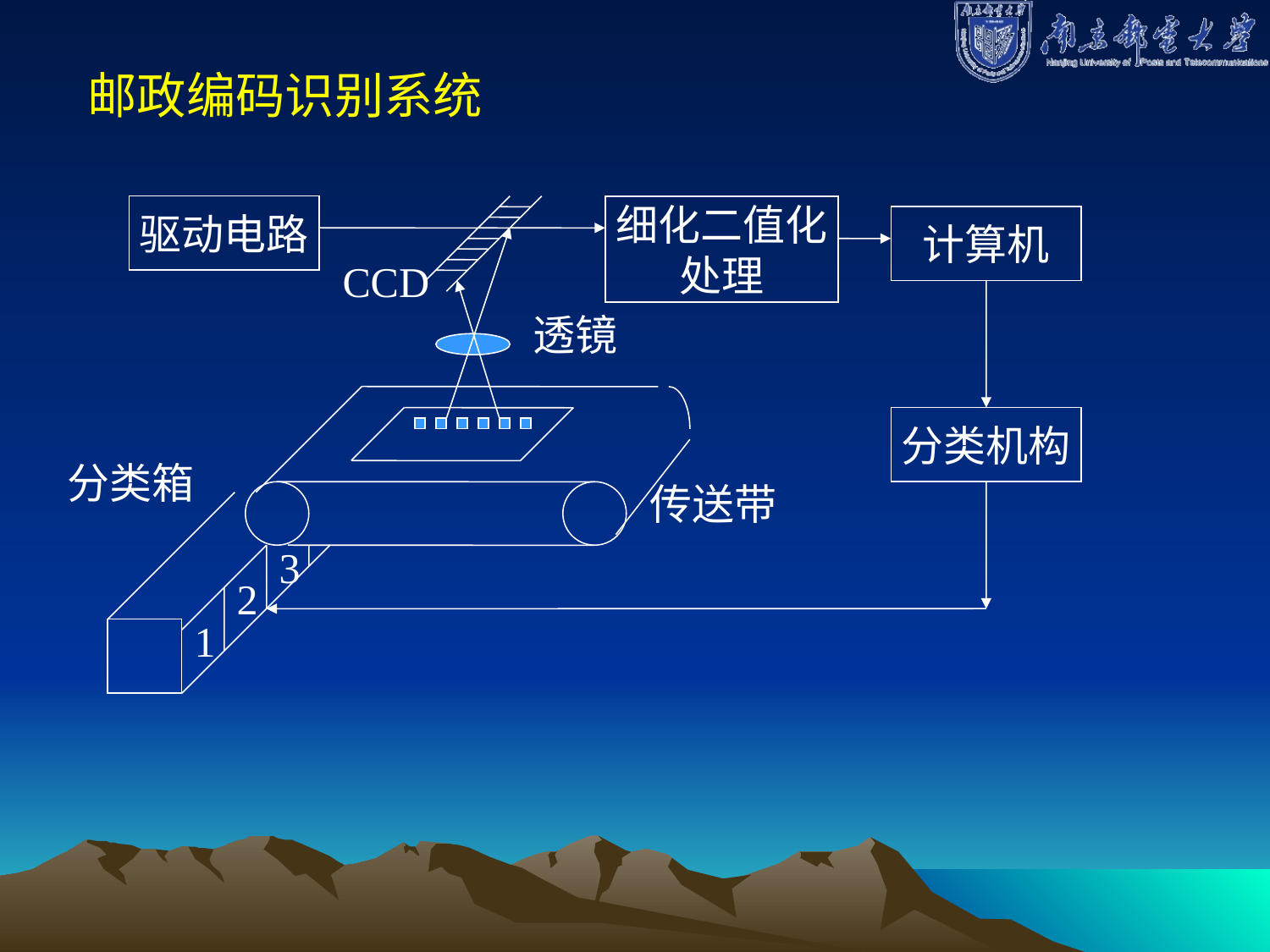

邮政编码识别系统
驱动电路

细化二值化
处理

计算机

CCD

透镜

分类机构

分类箱

传送带

3

2

1